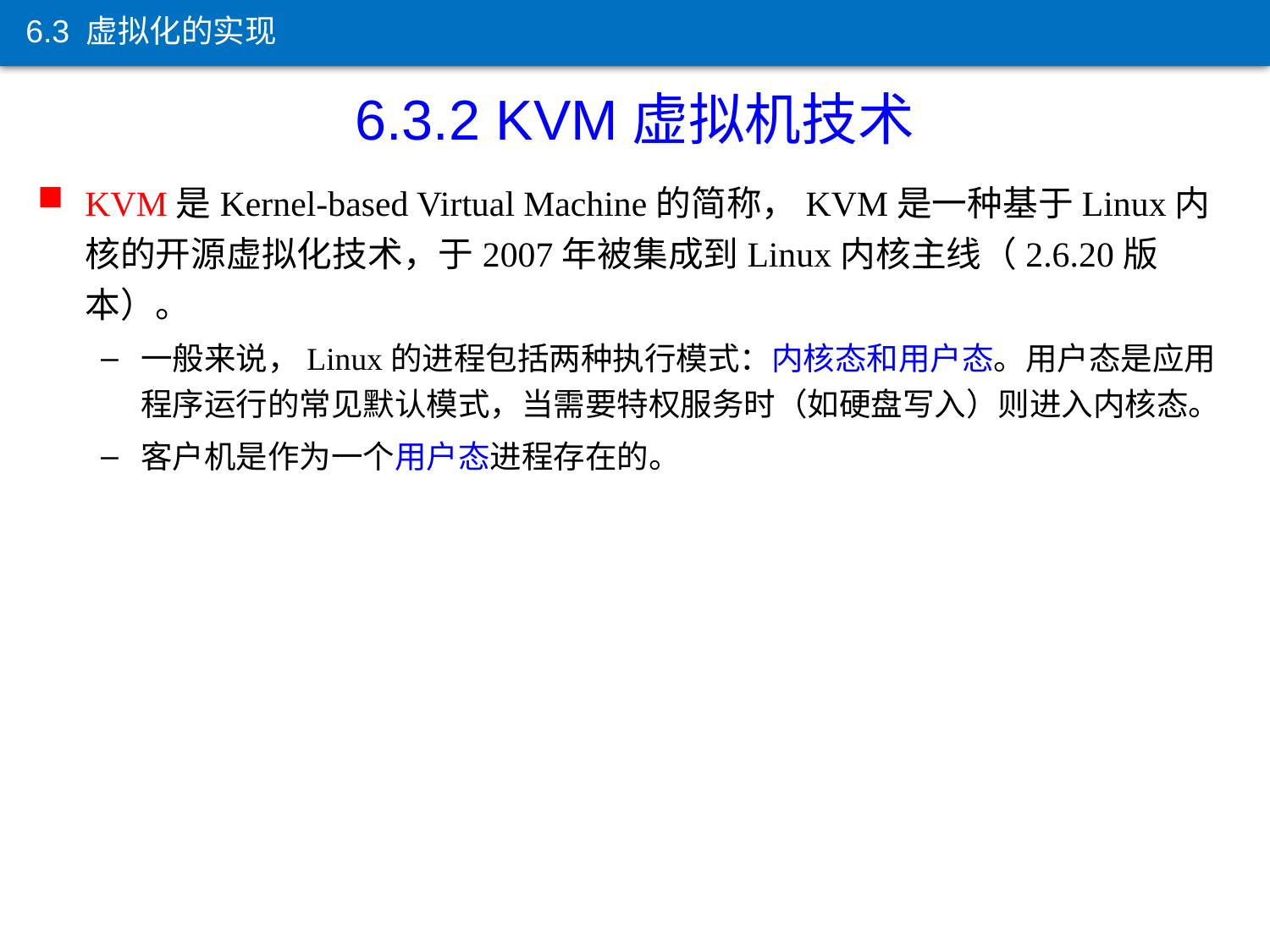

6.3 虚拟化的实现
6.3.2 KVM虚拟机技术
KVM是Kernel-based Virtual Machine的简称，KVM是一种基于Linux内核的开源虚拟化技术，于2007年被集成到Linux内核主线（2.6.20版本）。
一般来说，Linux的进程包括两种执行模式：内核态和用户态。用户态是应用程序运行的常见默认模式，当需要特权服务时（如硬盘写入）则进入内核态。
客户机是作为一个用户态进程存在的。
31